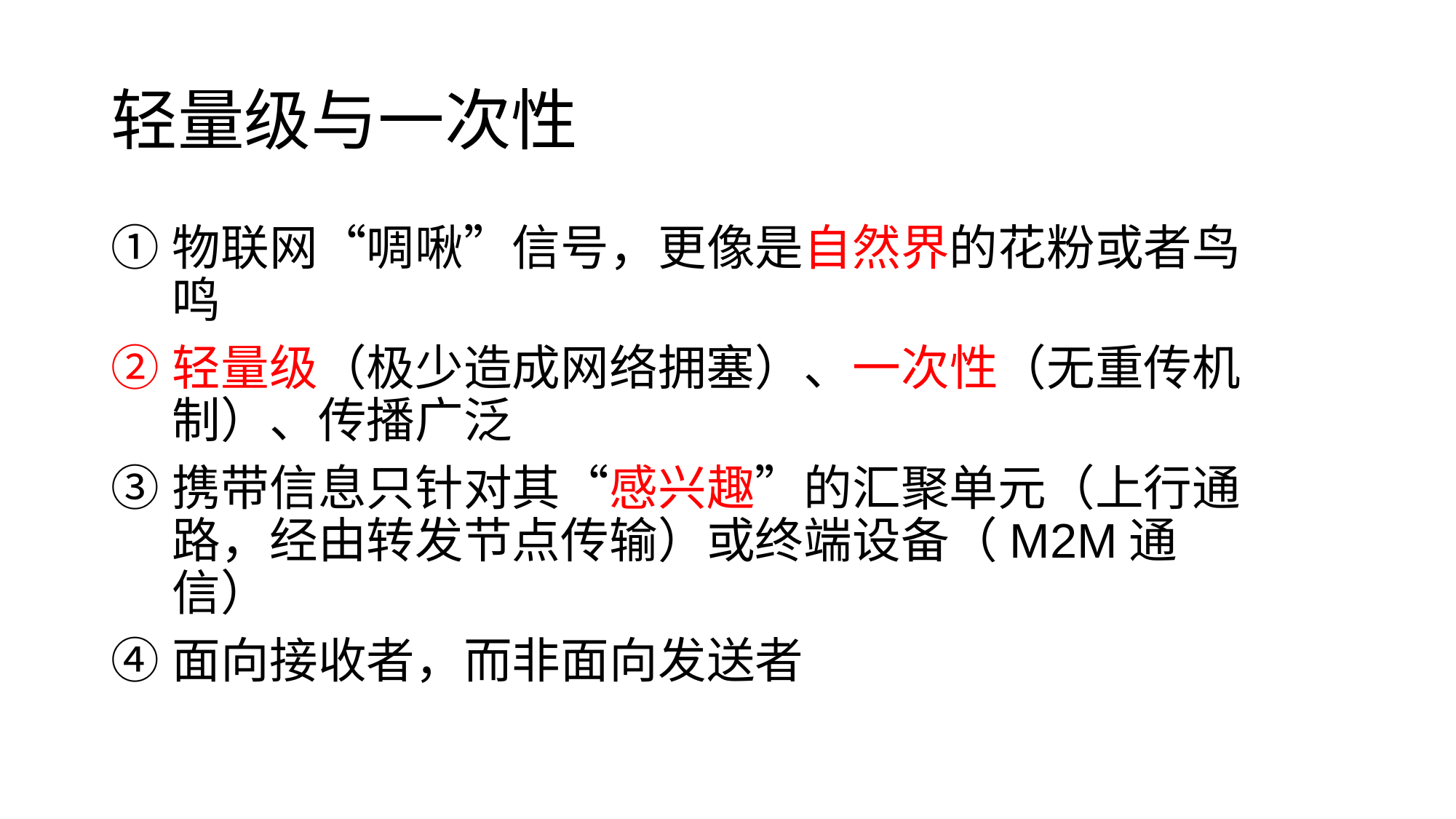

# 轻量级与一次性
物联网“啁啾”信号，更像是自然界的花粉或者鸟鸣
轻量级（极少造成网络拥塞）、一次性（无重传机制）、传播广泛
携带信息只针对其“感兴趣”的汇聚单元（上行通路，经由转发节点传输）或终端设备（M2M通信）
面向接收者，而非面向发送者